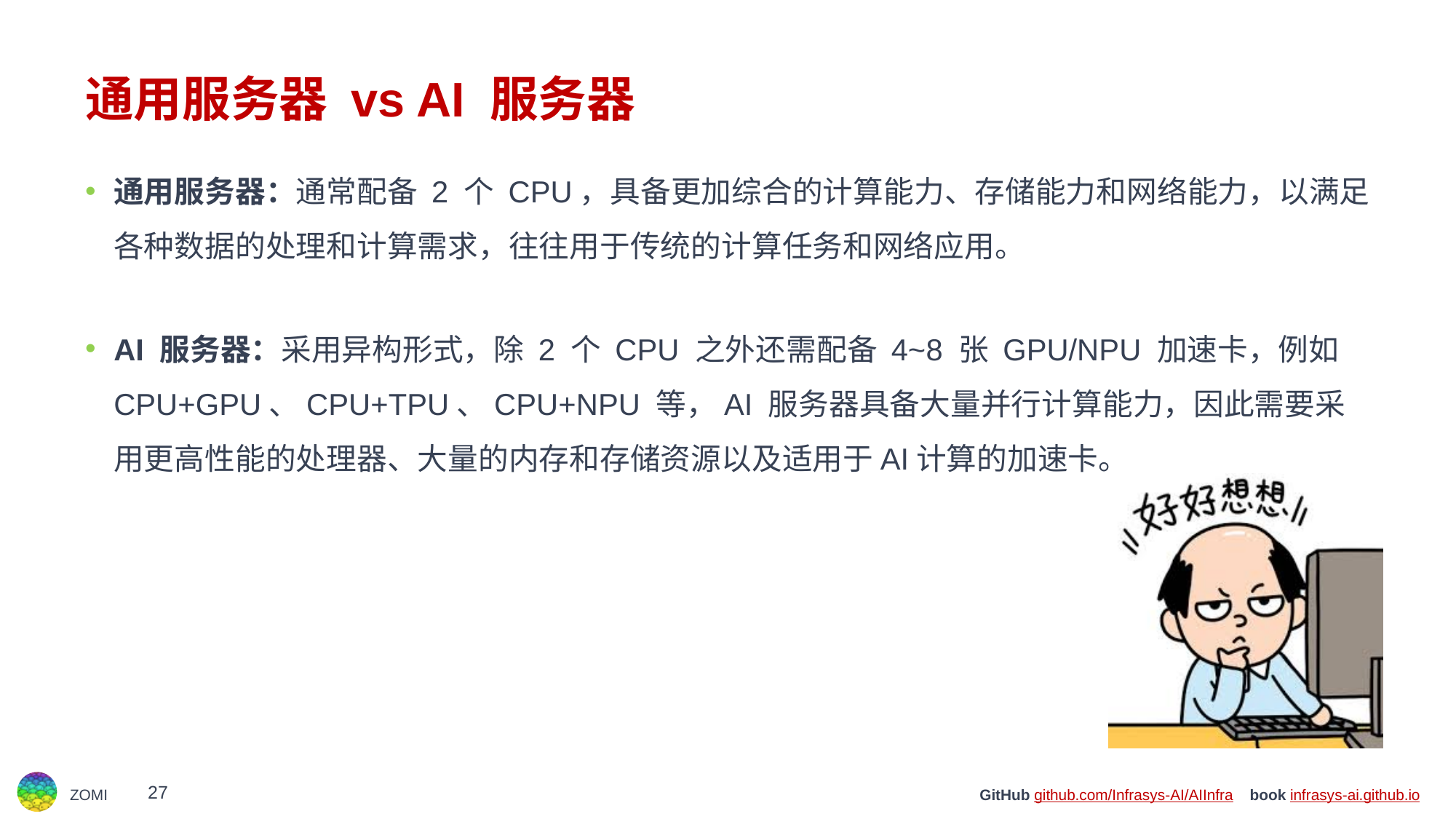

# 通用服务器 vs AI 服务器
通用服务器：通常配备 2 个 CPU，具备更加综合的计算能力、存储能力和网络能力，以满足各种数据的处理和计算需求，往往用于传统的计算任务和网络应用。
AI 服务器：采用异构形式，除 2 个 CPU 之外还需配备 4~8 张 GPU/NPU 加速卡，例如 CPU+GPU、CPU+TPU、CPU+NPU 等，AI 服务器具备大量并行计算能力，因此需要采用更高性能的处理器、大量的内存和存储资源以及适用于AI计算的加速卡。